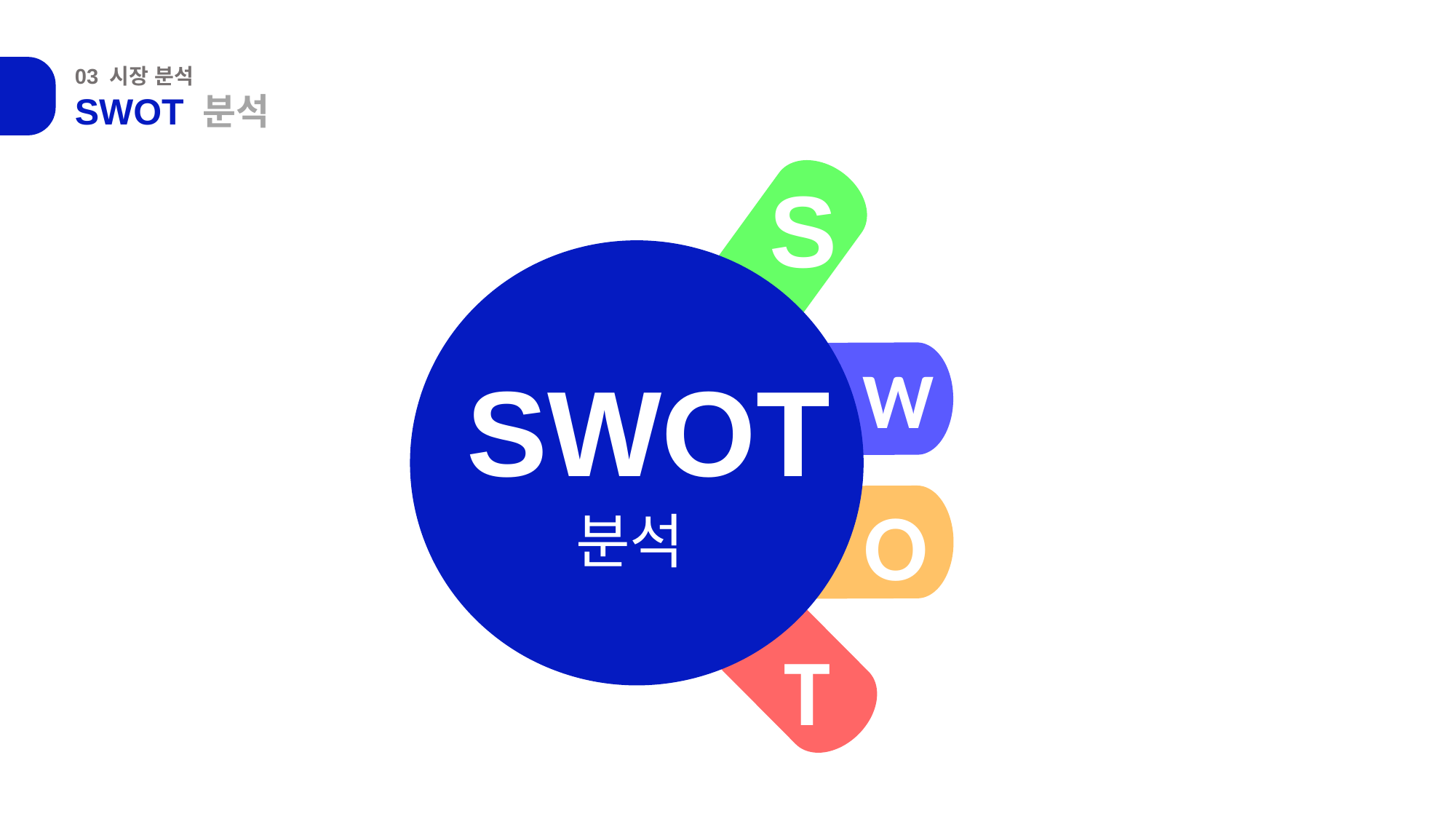

03 시장 분석

SWOT 분석
S

W
SWOT
O

분석

T